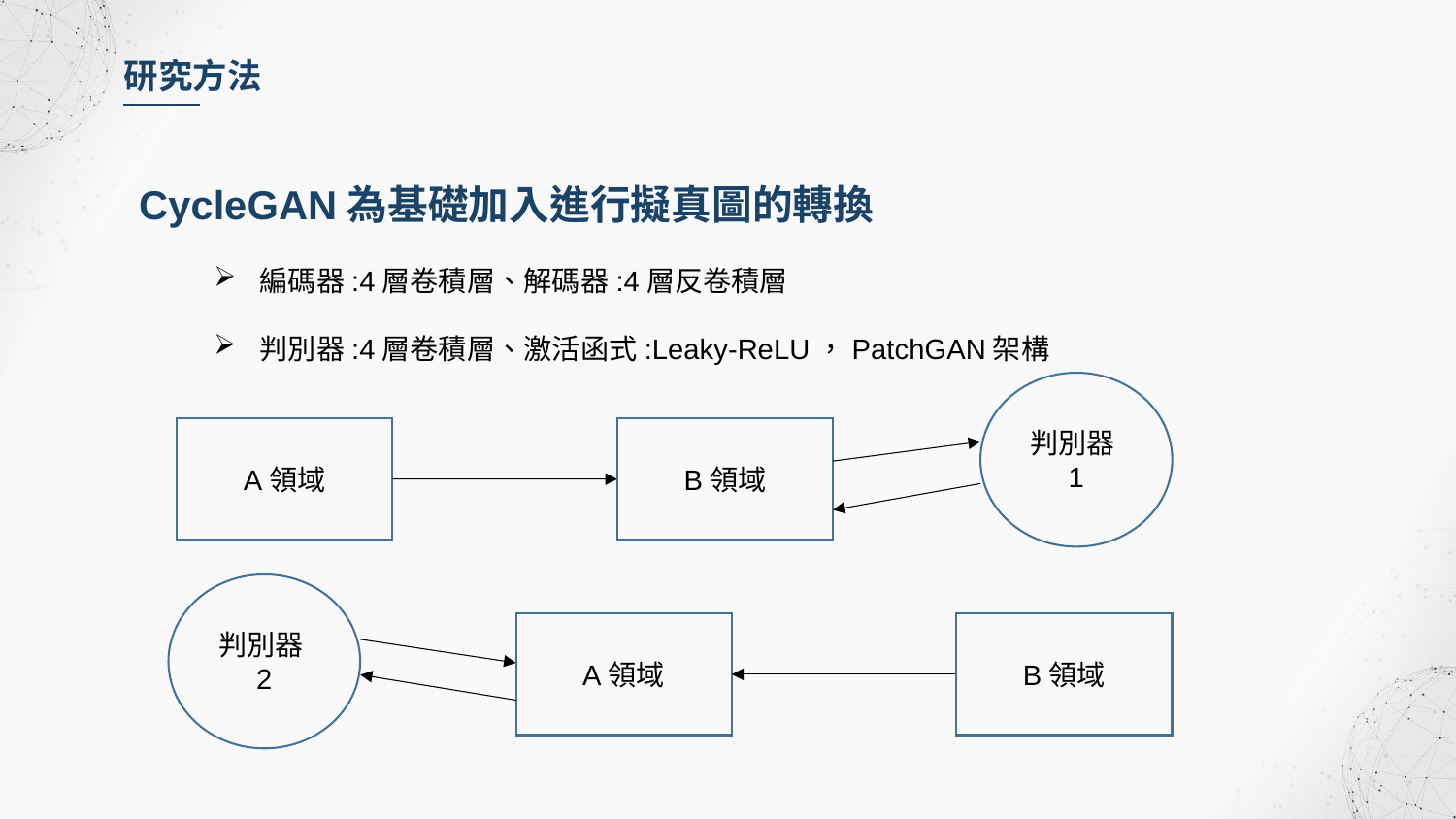

研究方法
CycleGAN為基礎加入進行擬真圖的轉換
編碼器:4層卷積層、解碼器:4層反卷積層

判別器:4層卷積層、激活函式:Leaky-ReLU，PatchGAN架構
判別器1
A領域
B領域
判別器2
A領域
B領域